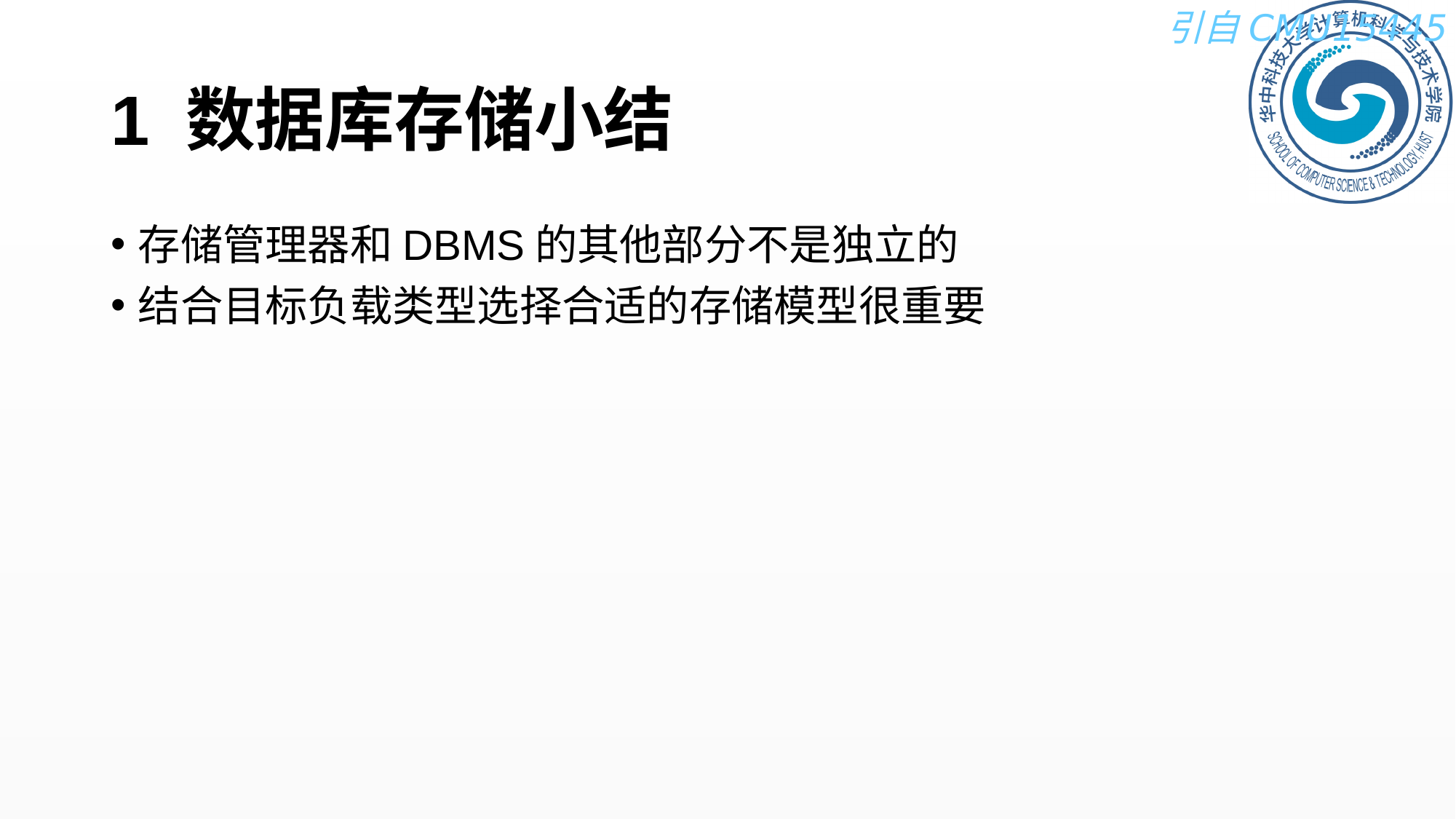

# 1 数据库存储小结
存储管理器和DBMS的其他部分不是独立的
结合目标负载类型选择合适的存储模型很重要
48